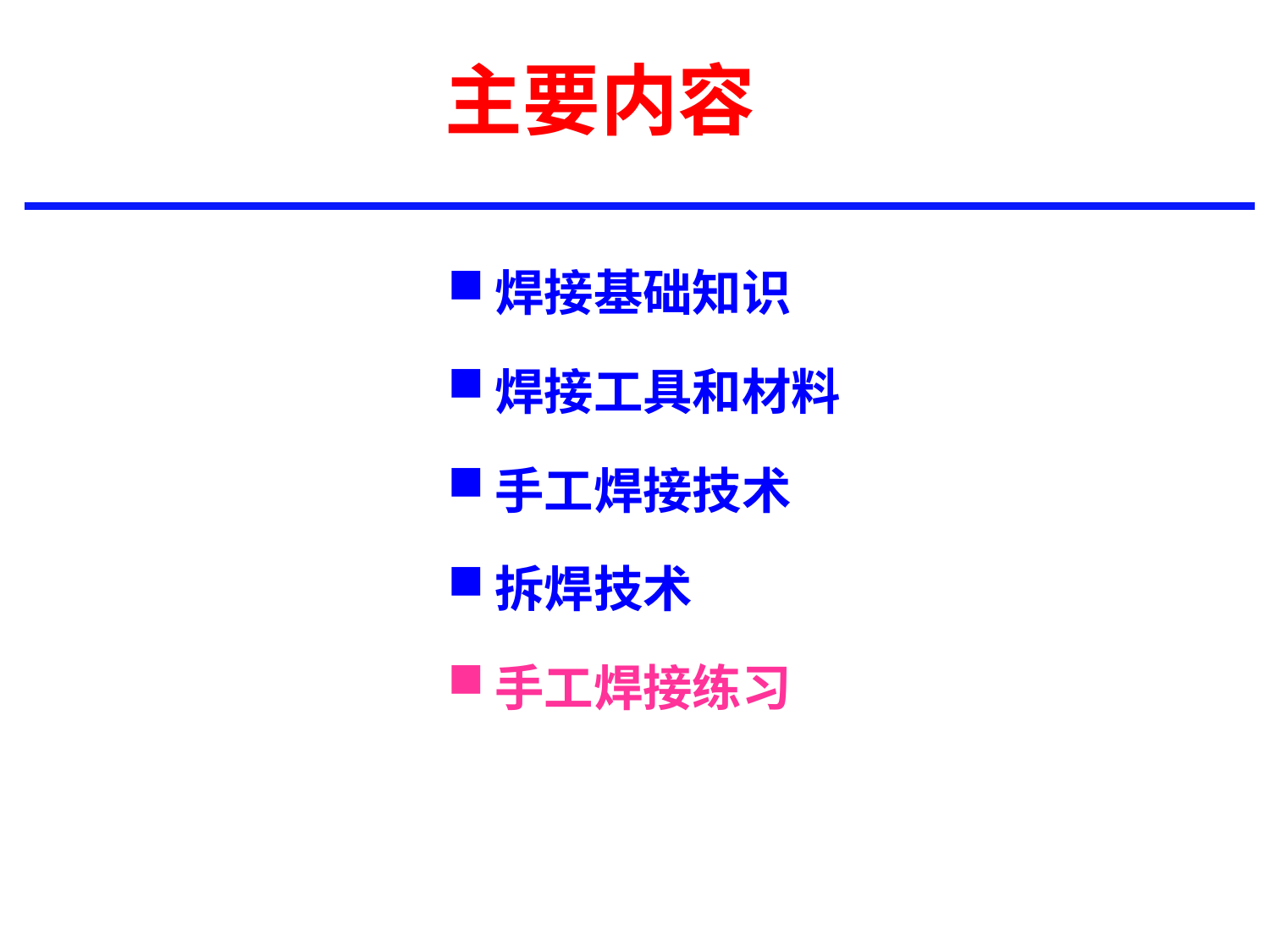

# 主要内容
焊接基础知识
焊接工具和材料
手工焊接技术
拆焊技术
手工焊接练习